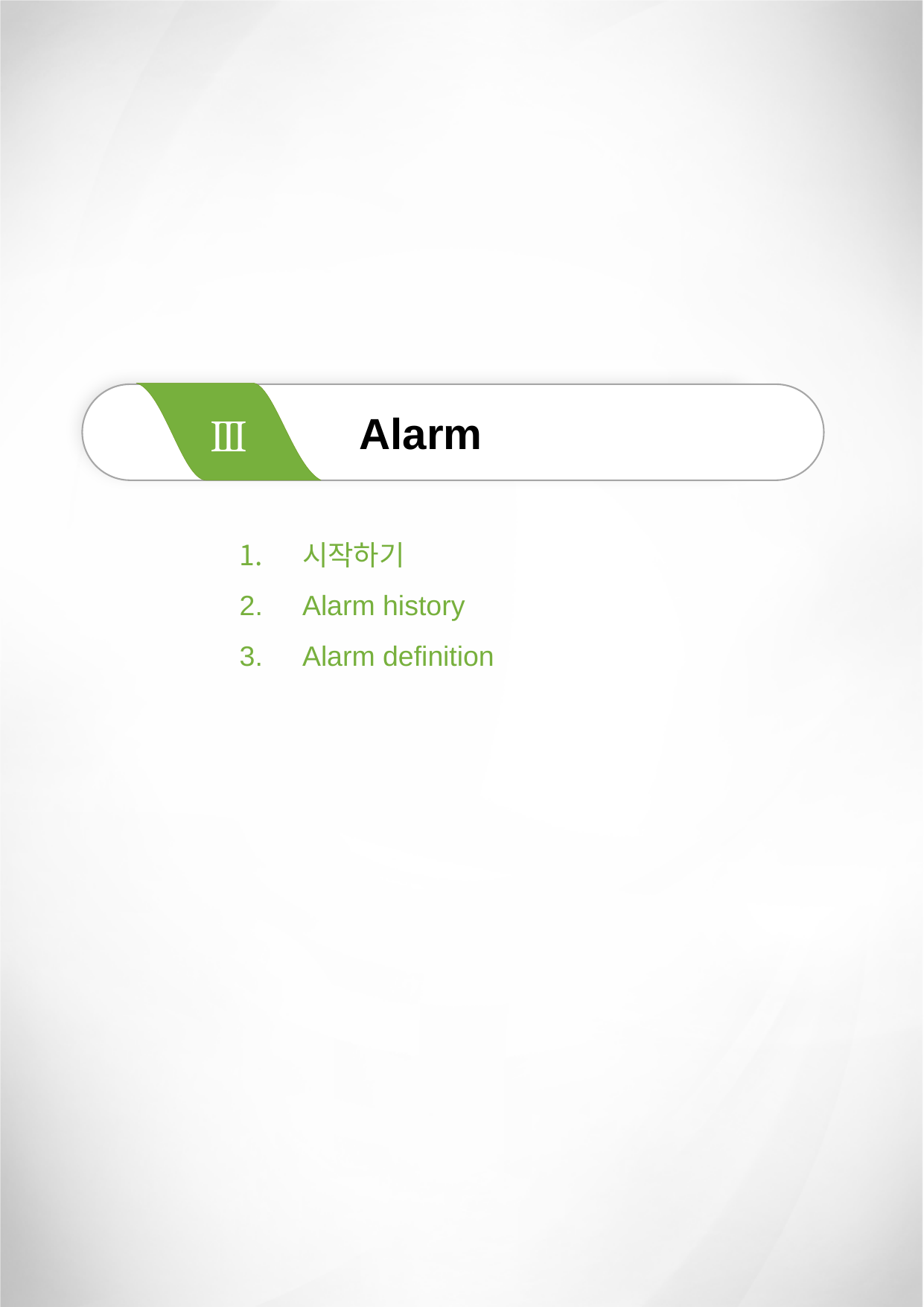

Ⅲ

Alarm
시작하기
Alarm history
Alarm definition